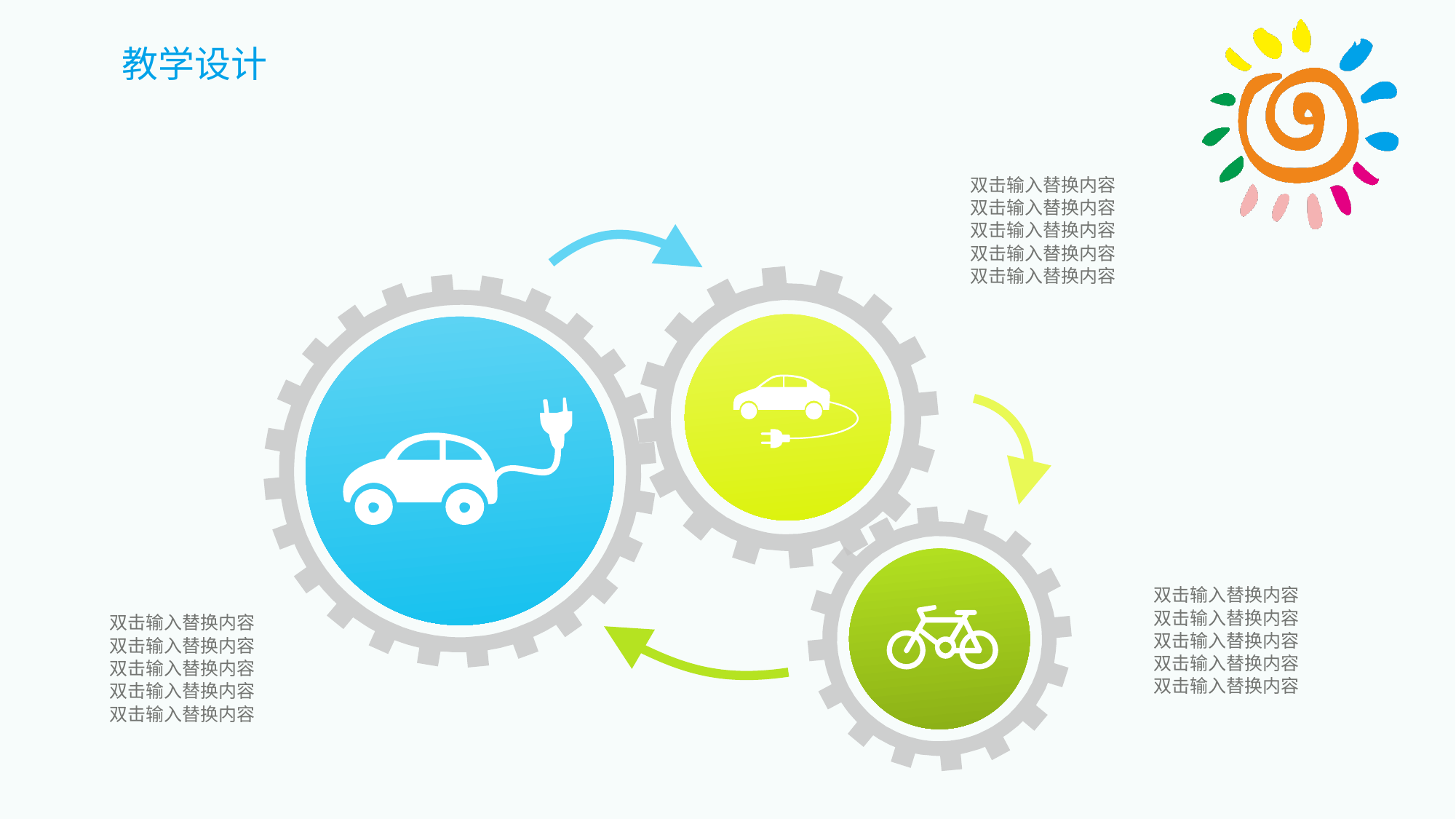

双击输入替换内容
双击输入替换内容
双击输入替换内容
双击输入替换内容
双击输入替换内容

双击输入替换内容
双击输入替换内容
双击输入替换内容
双击输入替换内容
双击输入替换内容

双击输入替换内容
双击输入替换内容
双击输入替换内容
双击输入替换内容
双击输入替换内容